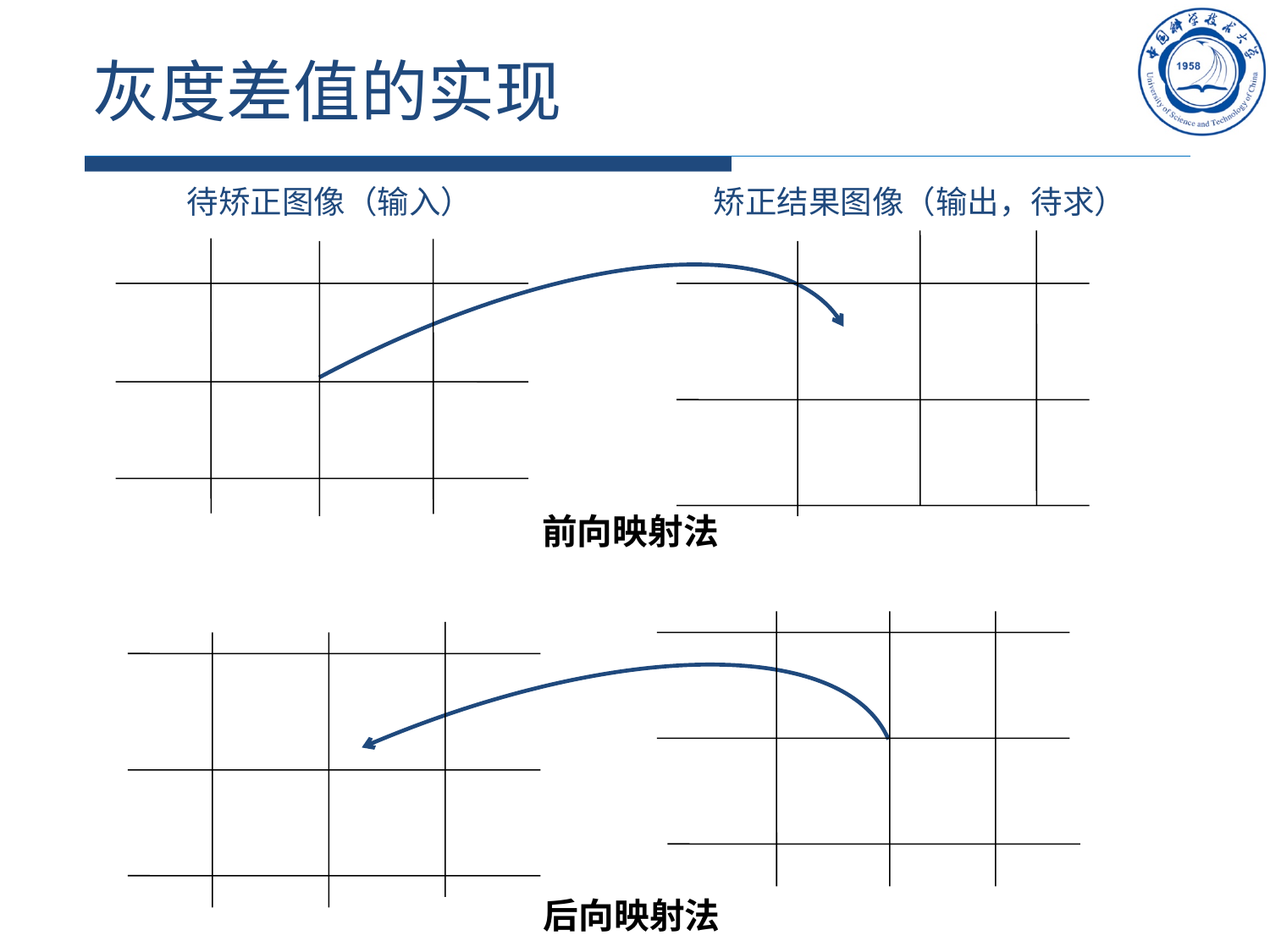

# 灰度差值的实现
待矫正图像（输入）
矫正结果图像（输出，待求）

前向映射法

后向映射法